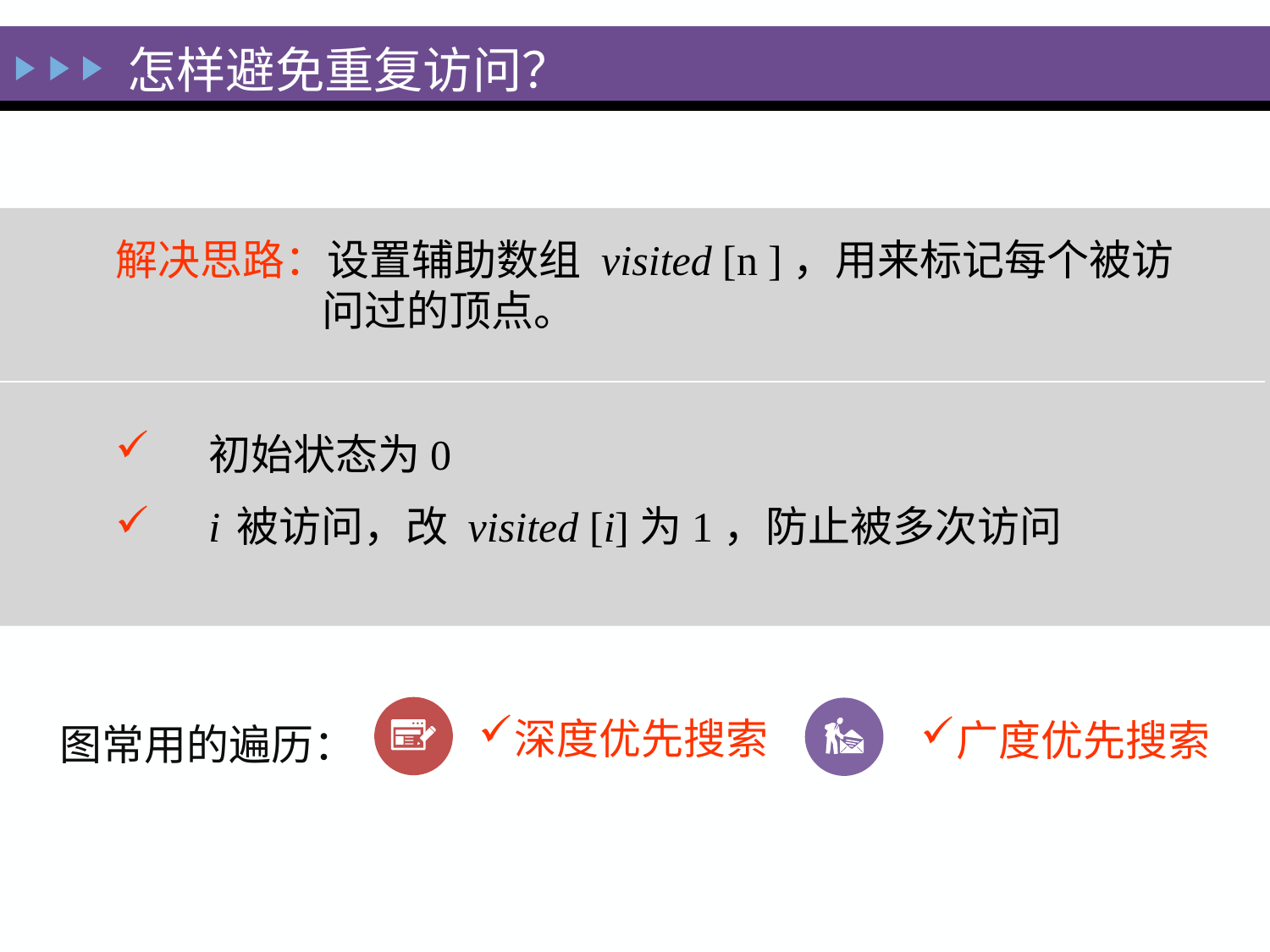

怎样避免重复访问？

解决思路：设置辅助数组 visited [n ]，用来标记每个被访
            问过的顶点。

初始状态为0
i 被访问，改 visited [i]为1，防止被多次访问
深度优先搜索
广度优先搜索

图常用的遍历：